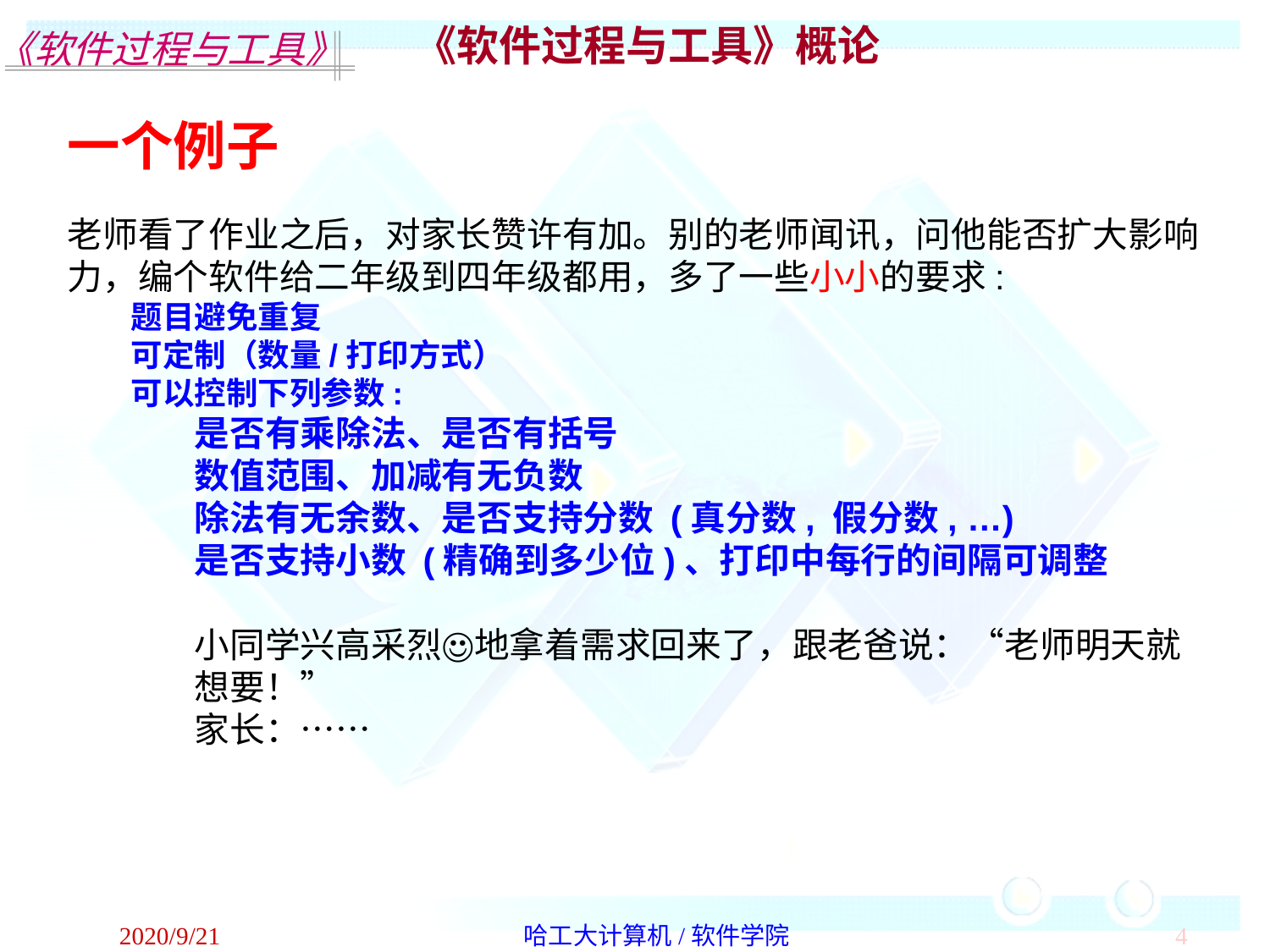

《软件过程与工具》概论
一个例子
老师看了作业之后，对家长赞许有加。别的老师闻讯，问他能否扩大影响力，编个软件给二年级到四年级都用，多了一些小小的要求:
题目避免重复
可定制（数量/打印方式）
可以控制下列参数:
是否有乘除法、是否有括号
数值范围、加减有无负数
除法有无余数、是否支持分数 (真分数, 假分数, …)
是否支持小数 (精确到多少位)、打印中每行的间隔可调整

小同学兴高采烈☺地拿着需求回来了，跟老爸说：“老师明天就想要！”
家长：……